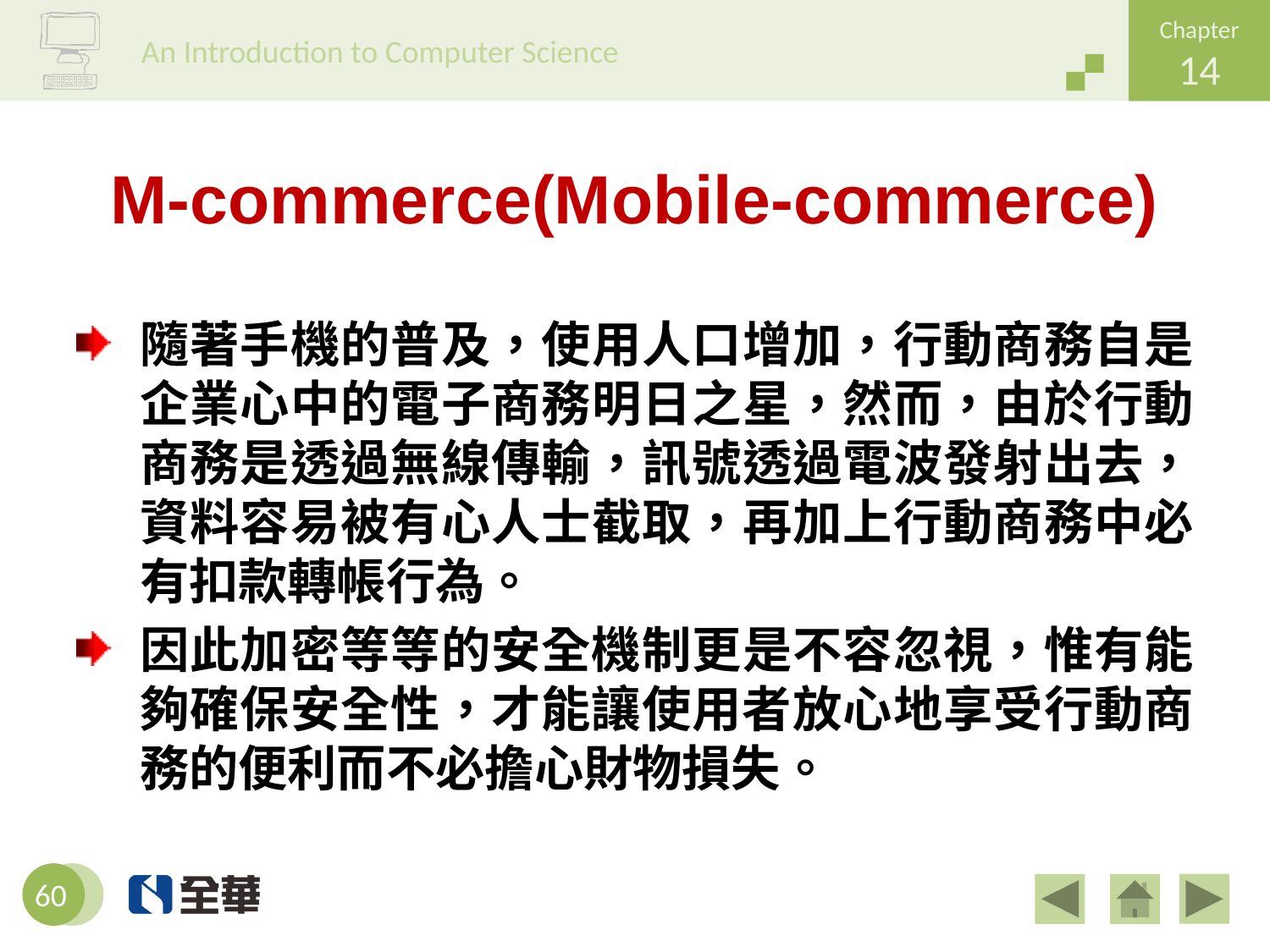

# M-commerce(Mobile-commerce)
隨著手機的普及，使用人口增加，行動商務自是企業心中的電子商務明日之星，然而，由於行動商務是透過無線傳輸，訊號透過電波發射出去，資料容易被有心人士截取，再加上行動商務中必有扣款轉帳行為。
因此加密等等的安全機制更是不容忽視，惟有能夠確保安全性，才能讓使用者放心地享受行動商務的便利而不必擔心財物損失。